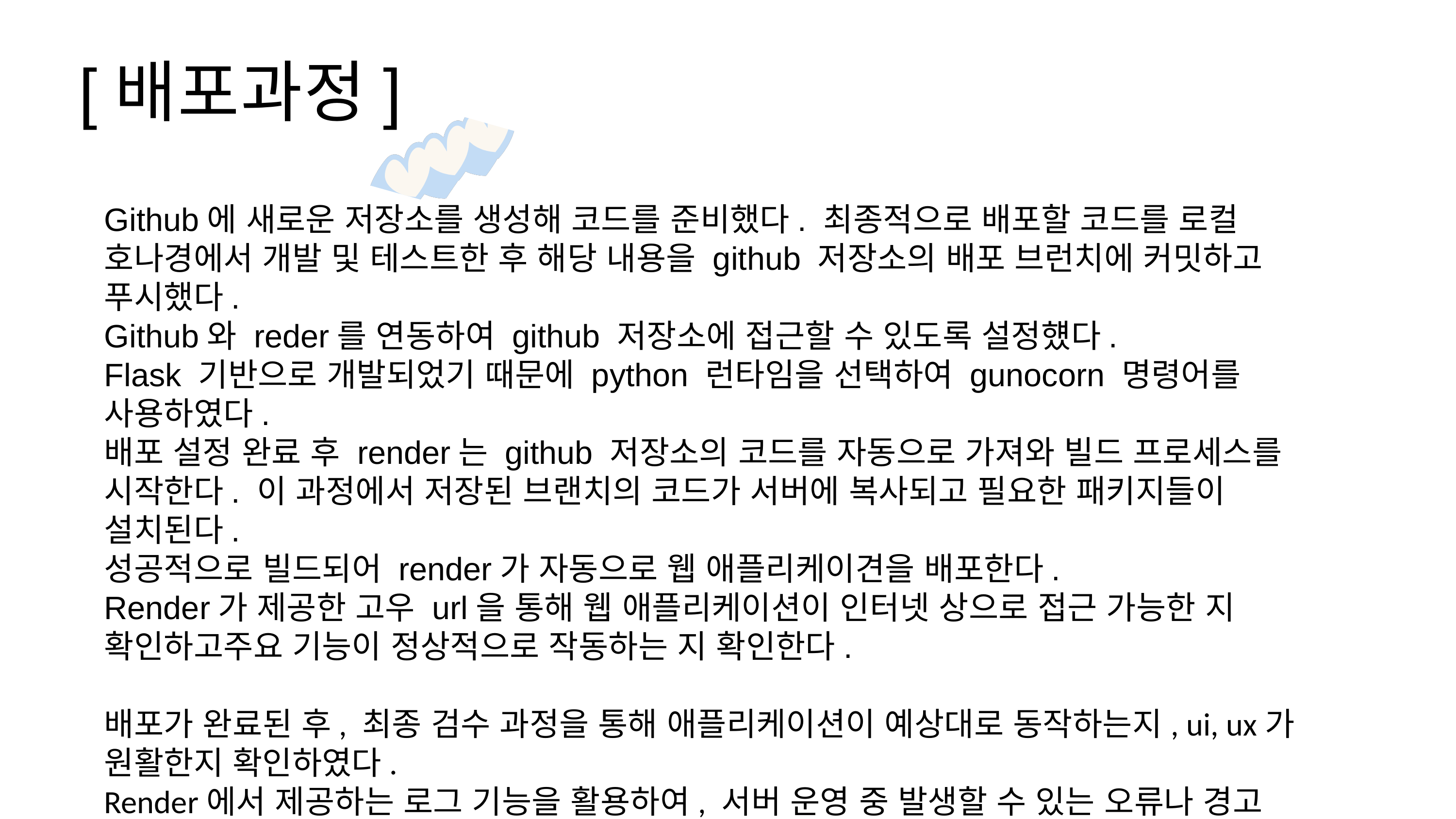

[배포과정]

Github에 새로운 저장소를 생성해 코드를 준비했다. 최종적으로 배포할 코드를 로컬 호나경에서 개발 및 테스트한 후 해당 내용을 github 저장소의 배포 브런치에 커밋하고 푸시했다.
Github와 reder를 연동하여 github 저장소에 접근할 수 있도록 설정헀다.
Flask 기반으로 개발되었기 때문에 python 런타임을 선택하여 gunocorn 명령어를 사용하였다.
배포 설정 완료 후 render는 github 저장소의 코드를 자동으로 가져와 빌드 프로세스를 시작한다. 이 과정에서 저장된 브랜치의 코드가 서버에 복사되고 필요한 패키지들이 설치된다.
성공적으로 빌드되어 render가 자동으로 웹 애플리케이견을 배포한다.
Render가 제공한 고우 url을 통해 웹 애플리케이션이 인터넷 상으로 접근 가능한 지 확인하고주요 기능이 정상적으로 작동하는 지 확인한다.

배포가 완료된 후, 최종 검수 과정을 통해 애플리케이션이 예상대로 동작하는지, ui, ux가 원활한지 확인하였다.
Render에서 제공하는 로그 기능을 활용하여, 서버 운영 중 발생할 수 있는 오류나 경고 메시지를 모니터링했다.